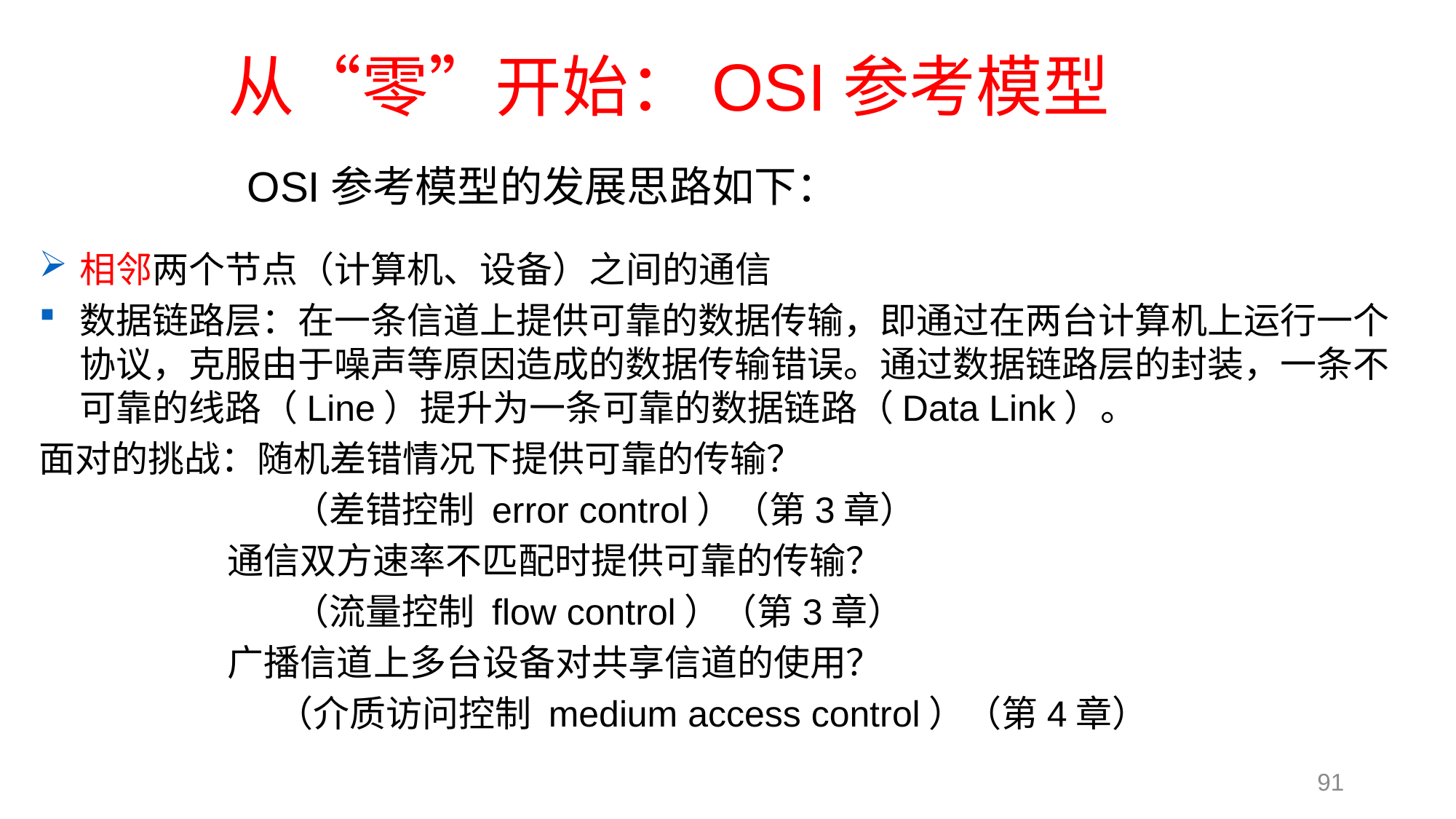

# 从“零”开始：OSI参考模型
OSI参考模型的发展思路如下：
相邻两个节点（计算机、设备）之间的通信
数据链路层：在一条信道上提供可靠的数据传输，即通过在两台计算机上运行一个协议，克服由于噪声等原因造成的数据传输错误。通过数据链路层的封装，一条不可靠的线路（Line）提升为一条可靠的数据链路（Data Link）。
面对的挑战：随机差错情况下提供可靠的传输？
                              （差错控制 error control）（第3章）
                      通信双方速率不匹配时提供可靠的传输？
                              （流量控制 flow control）（第3章）
                      广播信道上多台设备对共享信道的使用？
                            （介质访问控制 medium access control）（第4章）

91